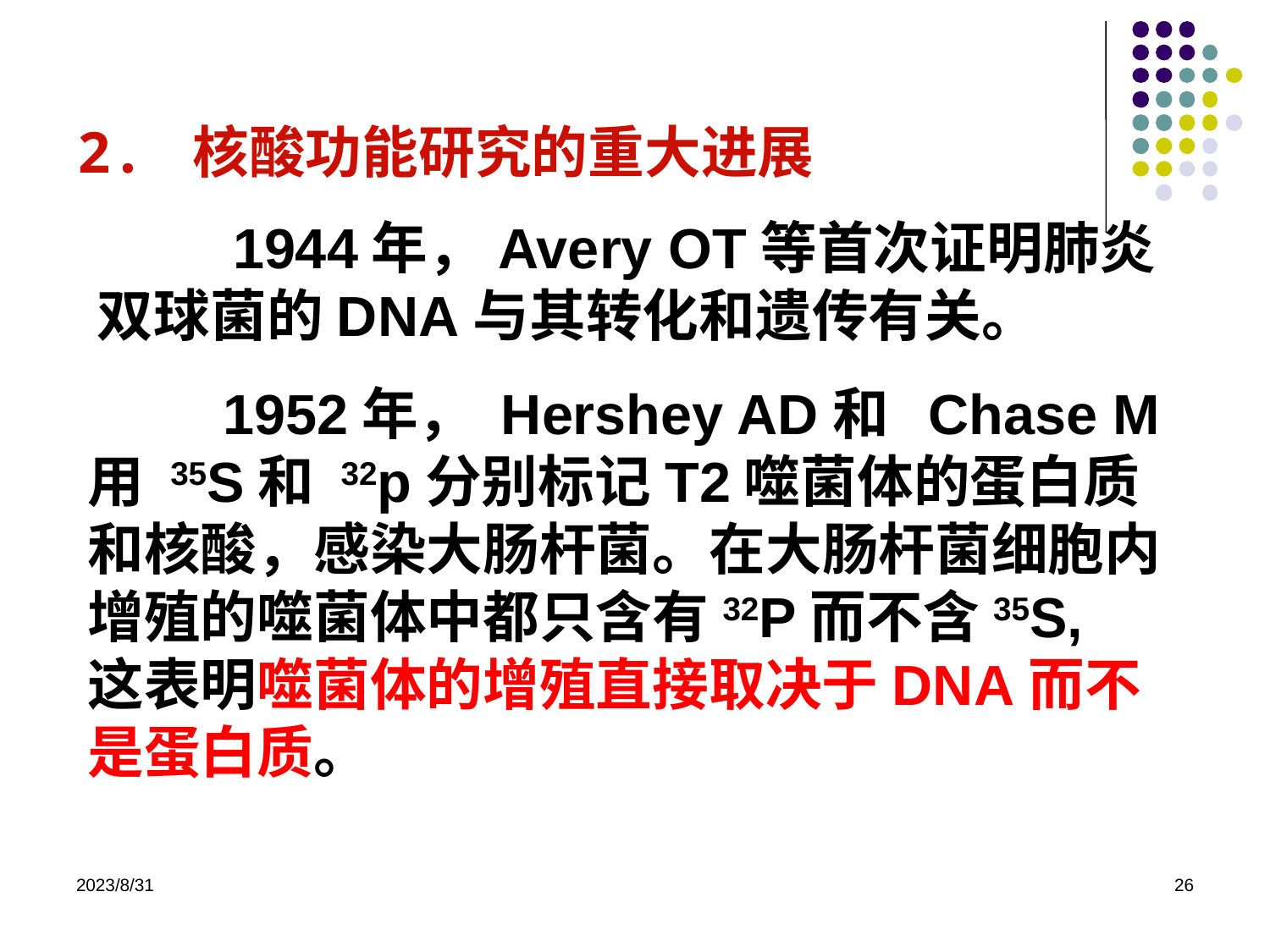

2. 核酸功能研究的重大进展
    1944年，Avery OT等首次证明肺炎双球菌的DNA与其转化和遗传有关。
    1952年， Hershey AD和  Chase M用 35S和 32p分别标记T2噬菌体的蛋白质和核酸，感染大肠杆菌。在大肠杆菌细胞内增殖的噬菌体中都只含有32P而不含35S, 这表明噬菌体的增殖直接取决于DNA而不是蛋白质。
2023/8/31
26